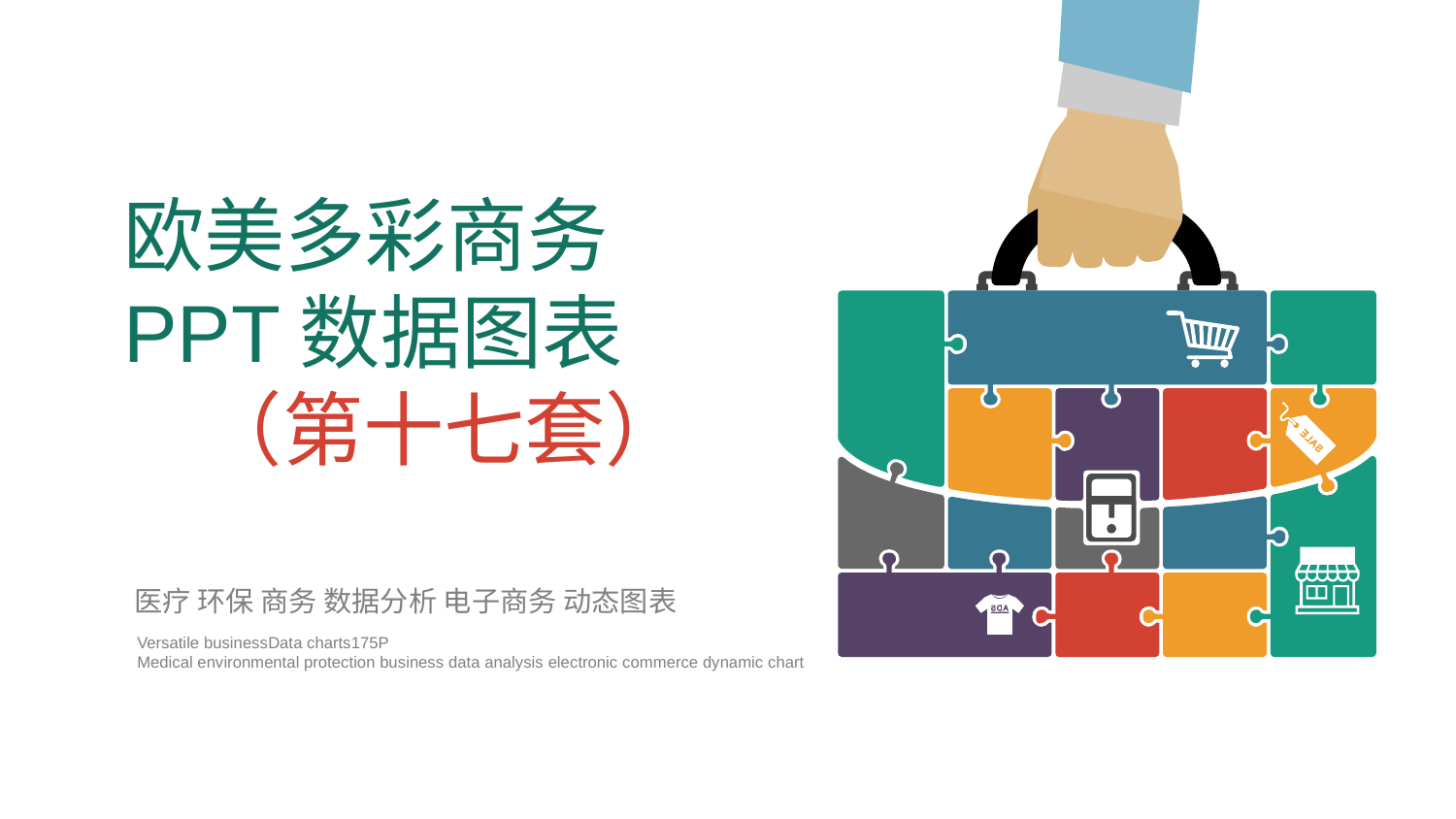

欧美多彩商务
PPT数据图表
（第十七套）
医疗 环保 商务 数据分析 电子商务 动态图表
Versatile businessData charts175P
Medical environmental protection business data analysis electronic commerce dynamic chart